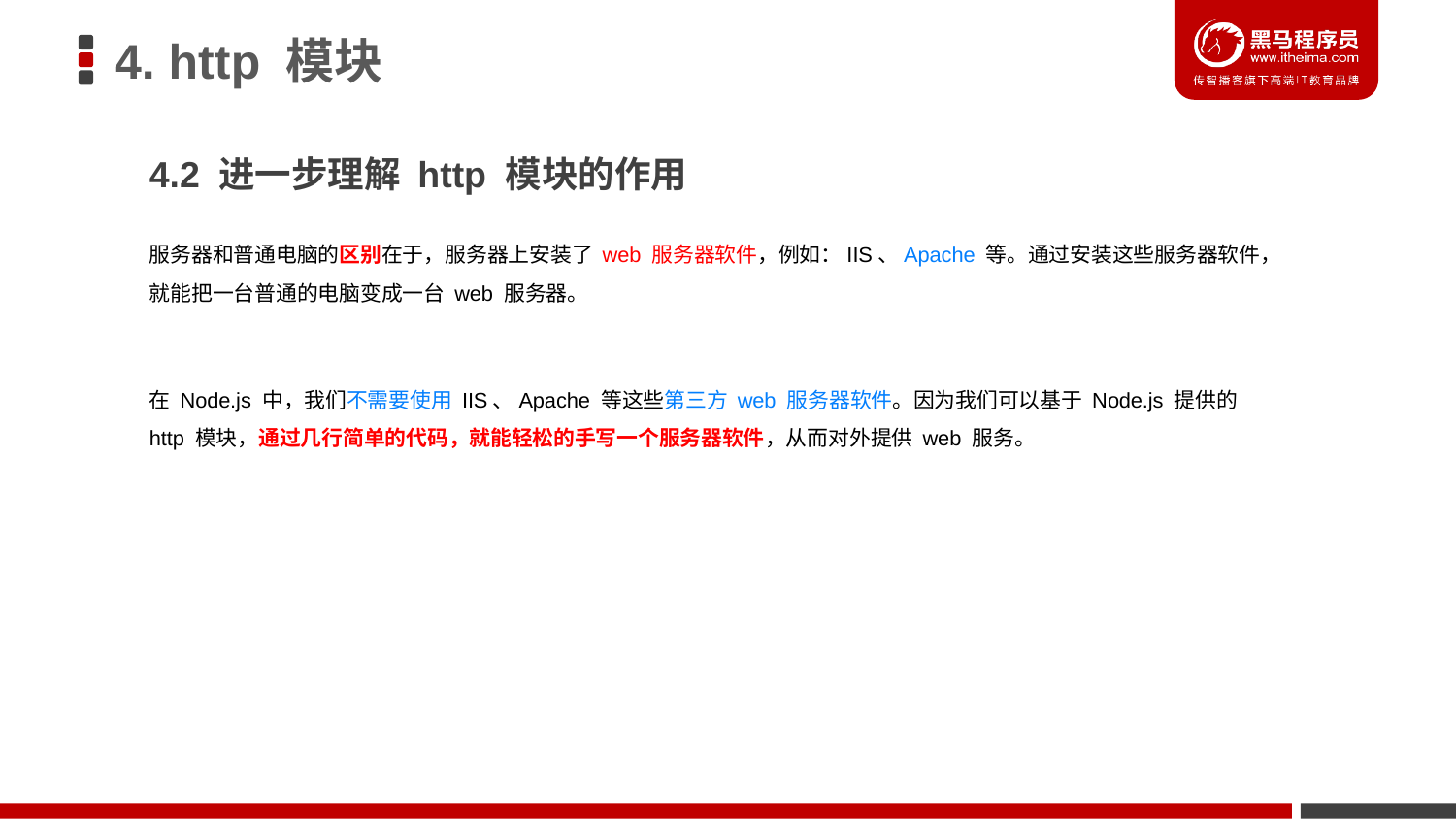

# 4. http 模块
4.2 进一步理解 http 模块的作用
服务器和普通电脑的区别在于，服务器上安装了 web 服务器软件，例如：IIS、Apache 等。通过安装这些服务器软件，就能把一台普通的电脑变成一台 web 服务器。

在 Node.js 中，我们不需要使用 IIS、Apache 等这些第三方 web 服务器软件。因为我们可以基于 Node.js 提供的 http 模块，通过几行简单的代码，就能轻松的手写一个服务器软件，从而对外提供 web 服务。